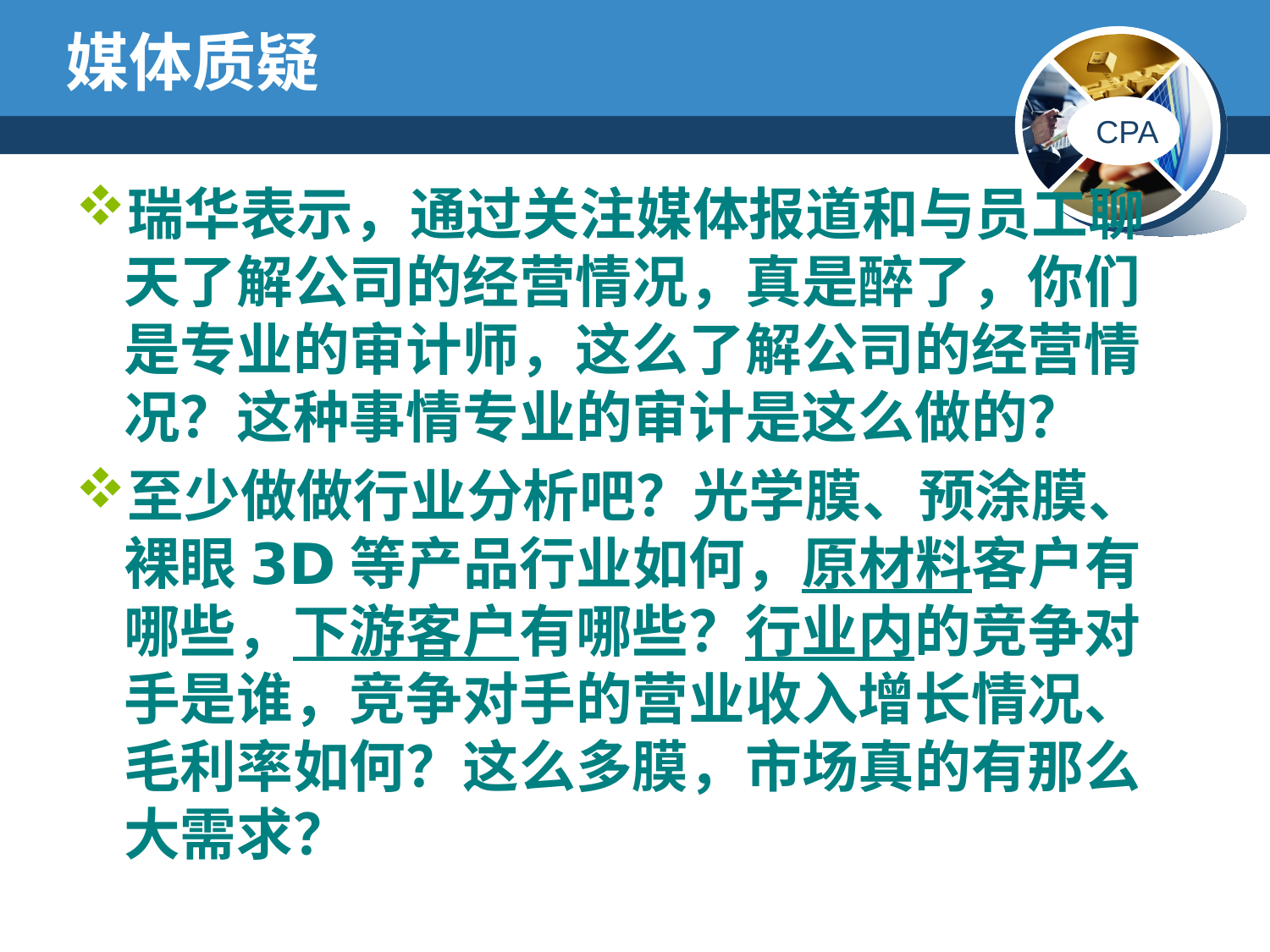

# 媒体质疑
瑞华表示，通过关注媒体报道和与员工聊天了解公司的经营情况，真是醉了，你们是专业的审计师，这么了解公司的经营情况？这种事情专业的审计是这么做的？
至少做做行业分析吧？光学膜、预涂膜、裸眼3D等产品行业如何，原材料客户有哪些，下游客户有哪些？行业内的竞争对手是谁，竞争对手的营业收入增长情况、毛利率如何？这么多膜，市场真的有那么大需求？